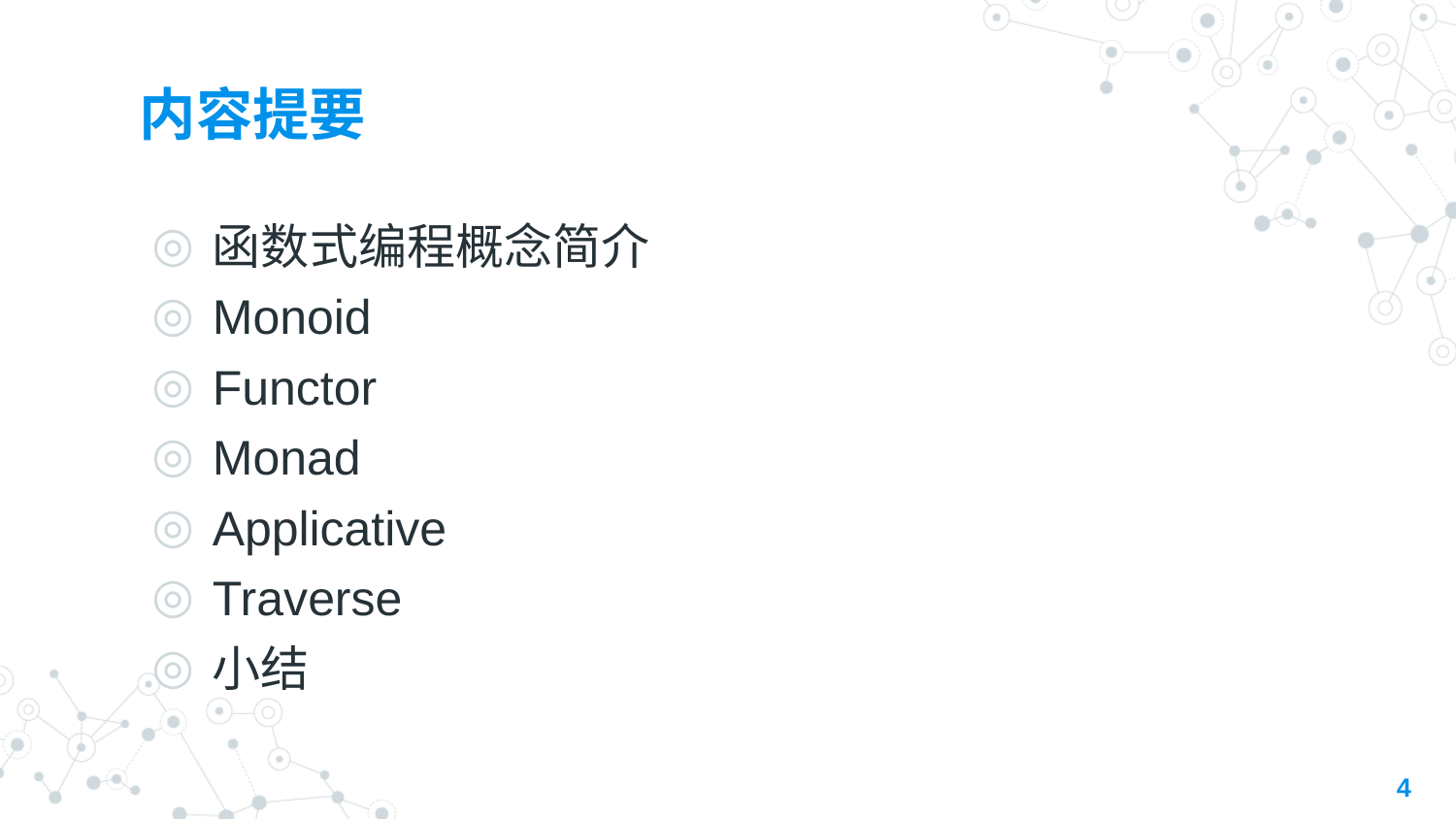

# 内容提要
函数式编程概念简介
Monoid
Functor
Monad
Applicative
Traverse
小结
4